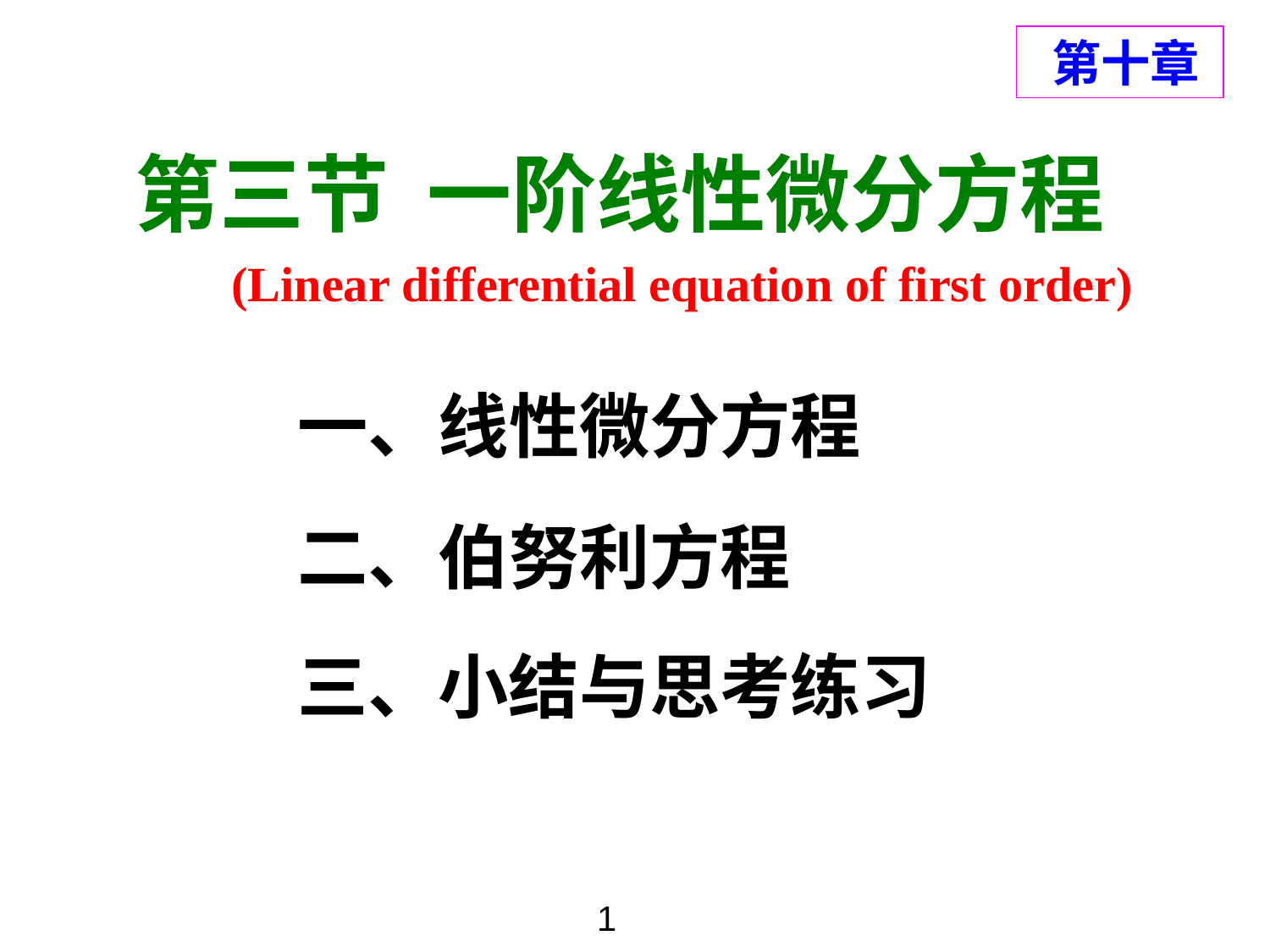

第十章
# 第三节  一阶线性微分方程
(Linear differential equation of first order)
一、线性微分方程
二、伯努利方程
三、小结与思考练习
1